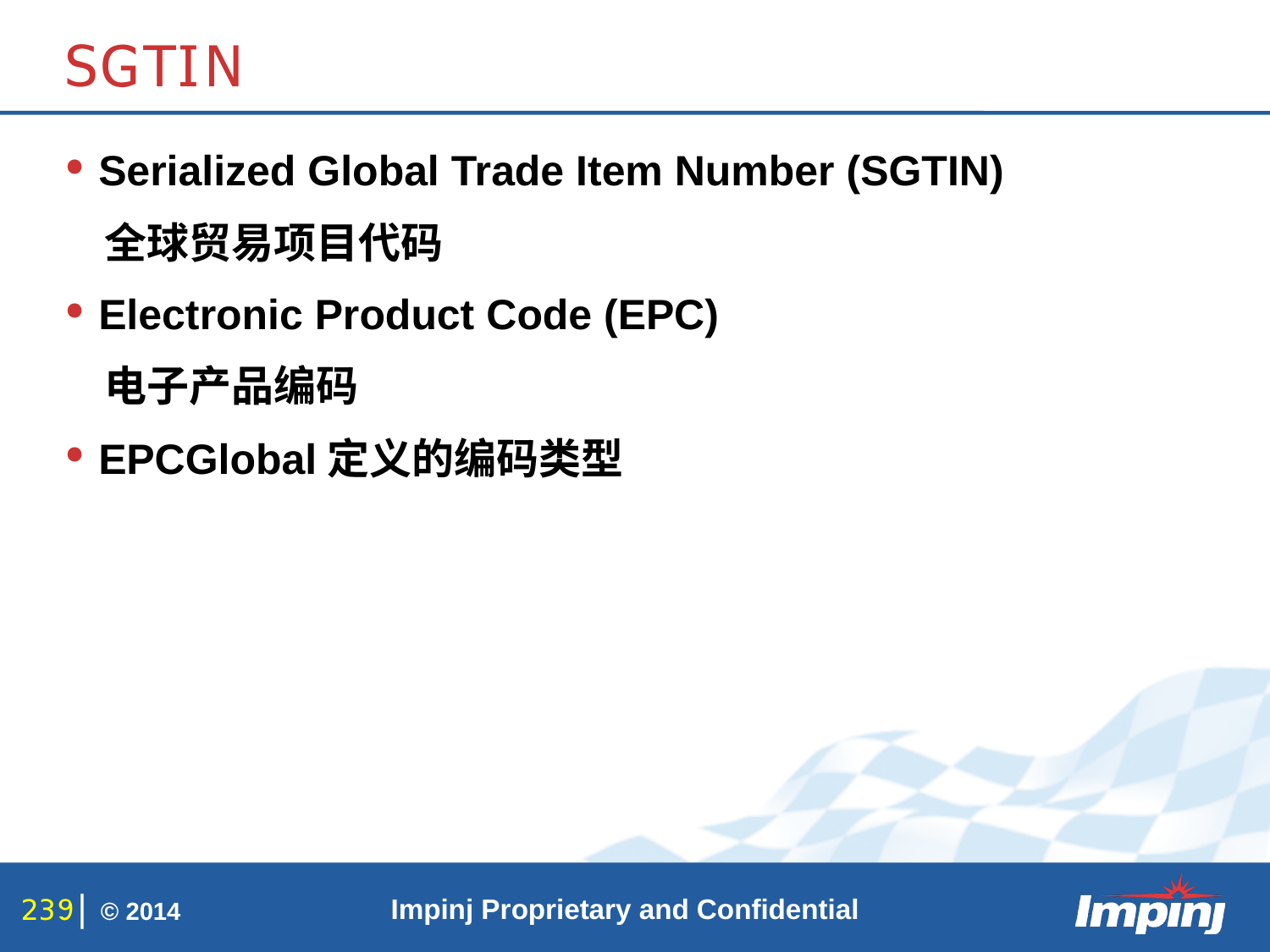

# SGTIN
Serialized Global Trade Item Number (SGTIN)
   全球贸易项目代码
Electronic Product Code (EPC)
   电子产品编码
EPCGlobal定义的编码类型